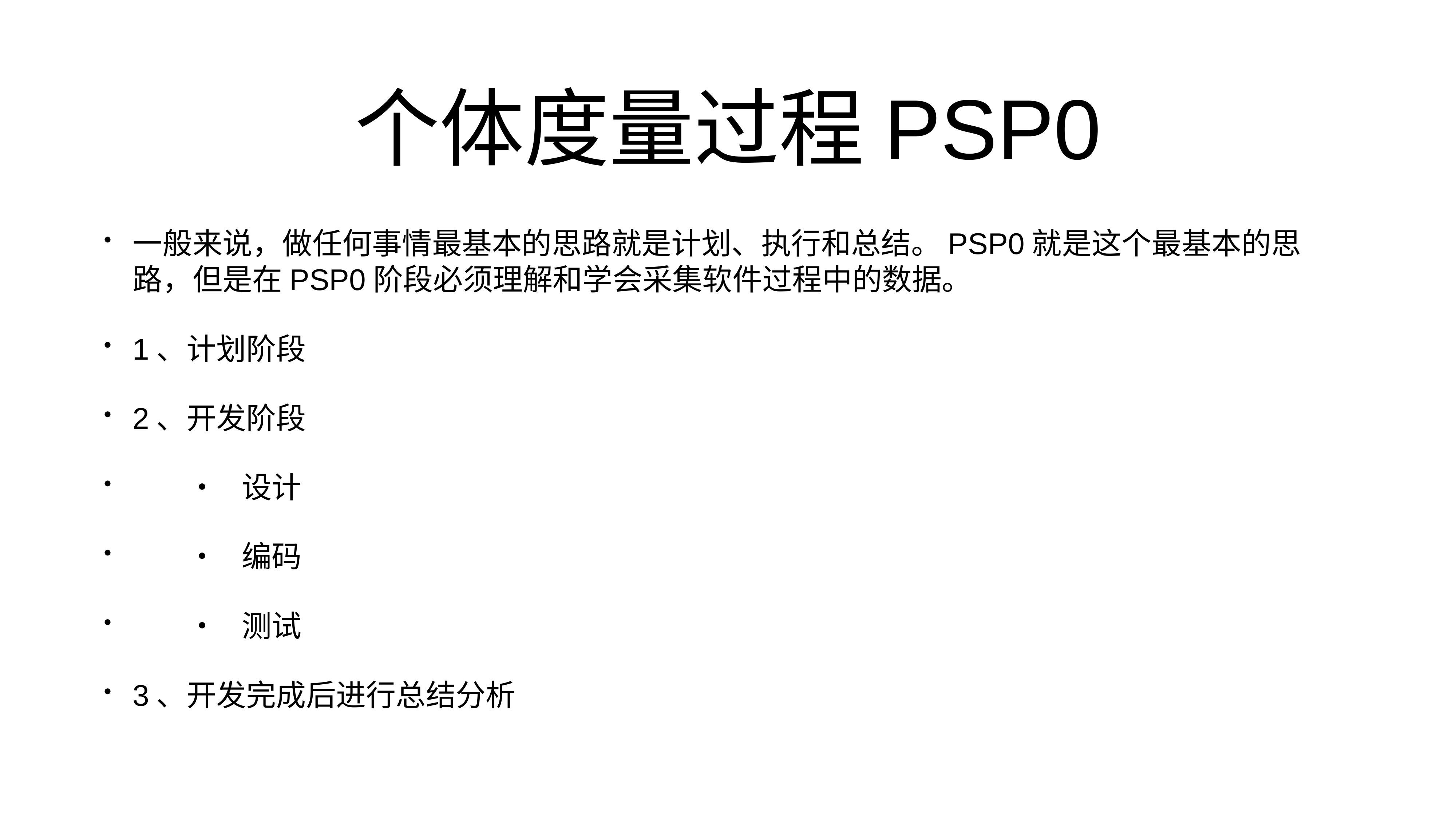

# 个体度量过程PSP0
一般来说，做任何事情最基本的思路就是计划、执行和总结。PSP0就是这个最基本的思路，但是在PSP0阶段必须理解和学会采集软件过程中的数据。
1、计划阶段
2、开发阶段
	•	设计
	•	编码
	•	测试
3、开发完成后进行总结分析